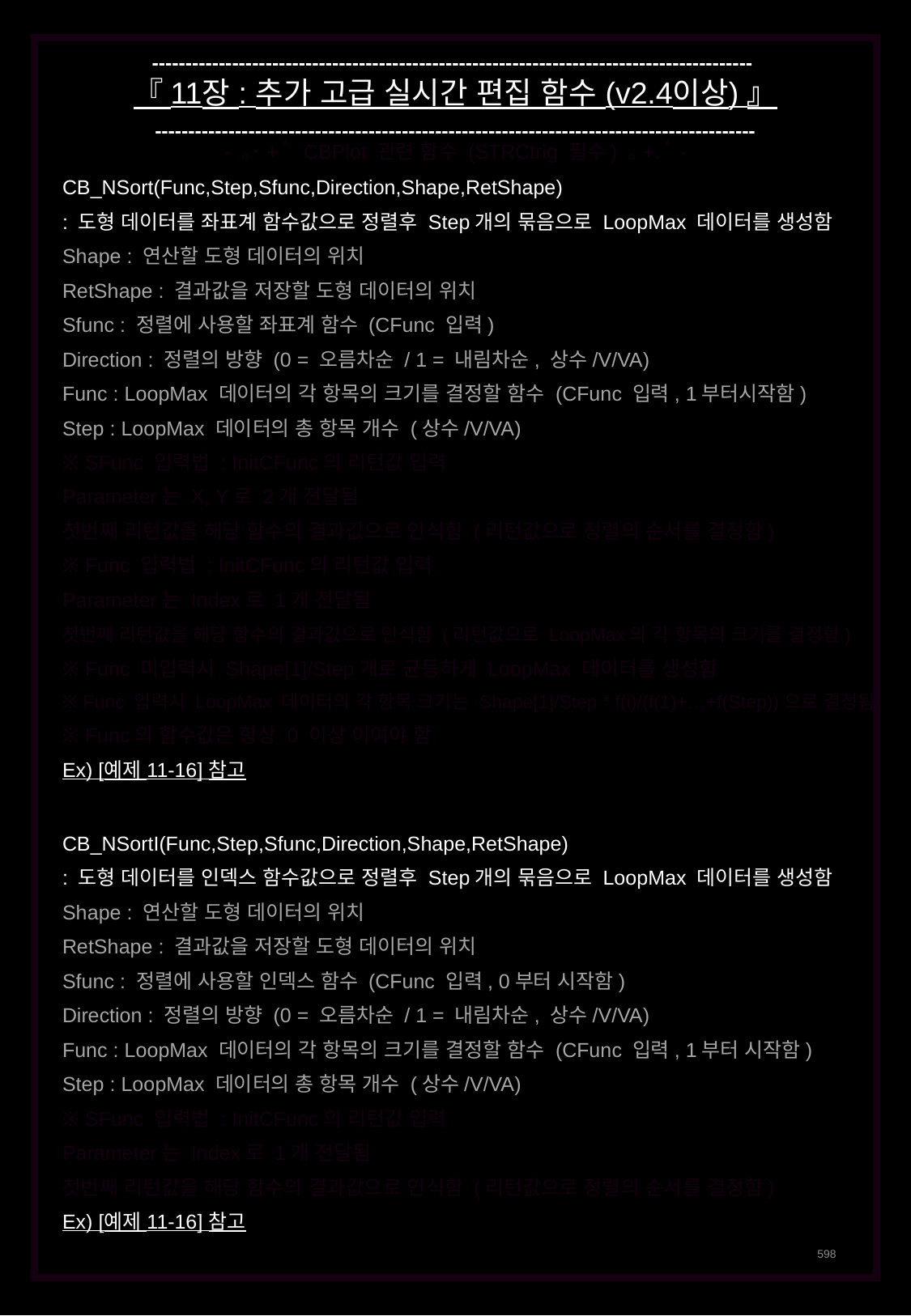

------------------------------------------------------------------------------------------
『 11장 : 추가 고급 실시간 편집 함수 (v2.4이상) 』
------------------------------------------------------------------------------------------
- ｡˙+ﾟ CBPlot 관련 함수 (STRCtrig 필수) ｡+.ﾟ-
CB_NSort(Func,Step,Sfunc,Direction,Shape,RetShape)
: 도형 데이터를 좌표계 함수값으로 정렬후 Step개의 묶음으로 LoopMax 데이터를 생성함
Shape : 연산할 도형 데이터의 위치
RetShape : 결과값을 저장할 도형 데이터의 위치
Sfunc : 정렬에 사용할 좌표계 함수 (CFunc 입력)
Direction : 정렬의 방향 (0 = 오름차순 / 1 = 내림차순, 상수/V/VA)
Func : LoopMax 데이터의 각 항목의 크기를 결정할 함수 (CFunc 입력, 1부터시작함)
Step : LoopMax 데이터의 총 항목 개수 (상수/V/VA)
※ SFunc 입력법 : InitCFunc의 리턴값 입력
Parameter는 X, Y로 2개 전달됨
첫번째 리턴값을 해당 함수의 결과값으로 인식함 (리턴값으로 정렬의 순서를 결정함)
※ Func 입력법 : InitCFunc의 리턴값 입력
Parameter는 Index로 1개 전달됨
첫번째 리턴값을 해당 함수의 결과값으로 인식함 (리턴값으로 LoopMax의 각 항목의 크기를 결정함)
※ Func 미입력시 Shape[1]/Step개로 균등하게 LoopMax 데이터를 생성함
※ Func 입력시 LoopMax 데이터의 각 항목 크기는 Shape[1]/Step * f(i)/(f(1)+…+f(Step))으로 결정됨
※ Func의 함수값은 항상 0 이상 이여야 함
Ex) [예제 11-16] 참고

CB_NSortI(Func,Step,Sfunc,Direction,Shape,RetShape)
: 도형 데이터를 인덱스 함수값으로 정렬후 Step개의 묶음으로 LoopMax 데이터를 생성함
Shape : 연산할 도형 데이터의 위치
RetShape : 결과값을 저장할 도형 데이터의 위치
Sfunc : 정렬에 사용할 인덱스 함수 (CFunc 입력, 0부터 시작함)
Direction : 정렬의 방향 (0 = 오름차순 / 1 = 내림차순, 상수/V/VA)
Func : LoopMax 데이터의 각 항목의 크기를 결정할 함수 (CFunc 입력, 1부터 시작함)
Step : LoopMax 데이터의 총 항목 개수 (상수/V/VA)
※ SFunc 입력법 : InitCFunc의 리턴값 입력
Parameter는 Index로 1개 전달됨
첫번째 리턴값을 해당 함수의 결과값으로 인식함 (리턴값으로 정렬의 순서를 결정함)
Ex) [예제 11-16] 참고
598